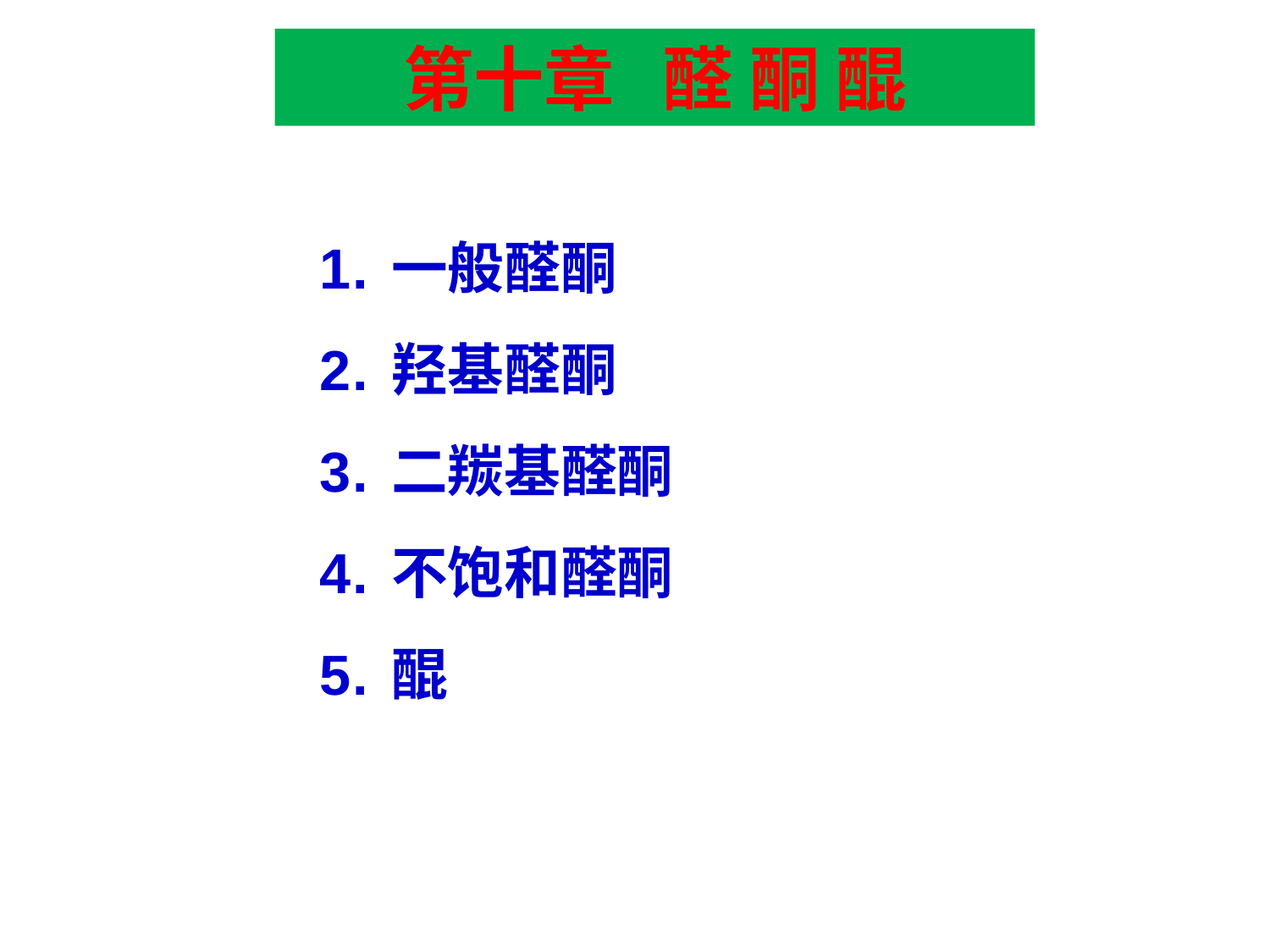

第十章   醛 酮 醌
一般醛酮
羟基醛酮
二羰基醛酮
不饱和醛酮
醌